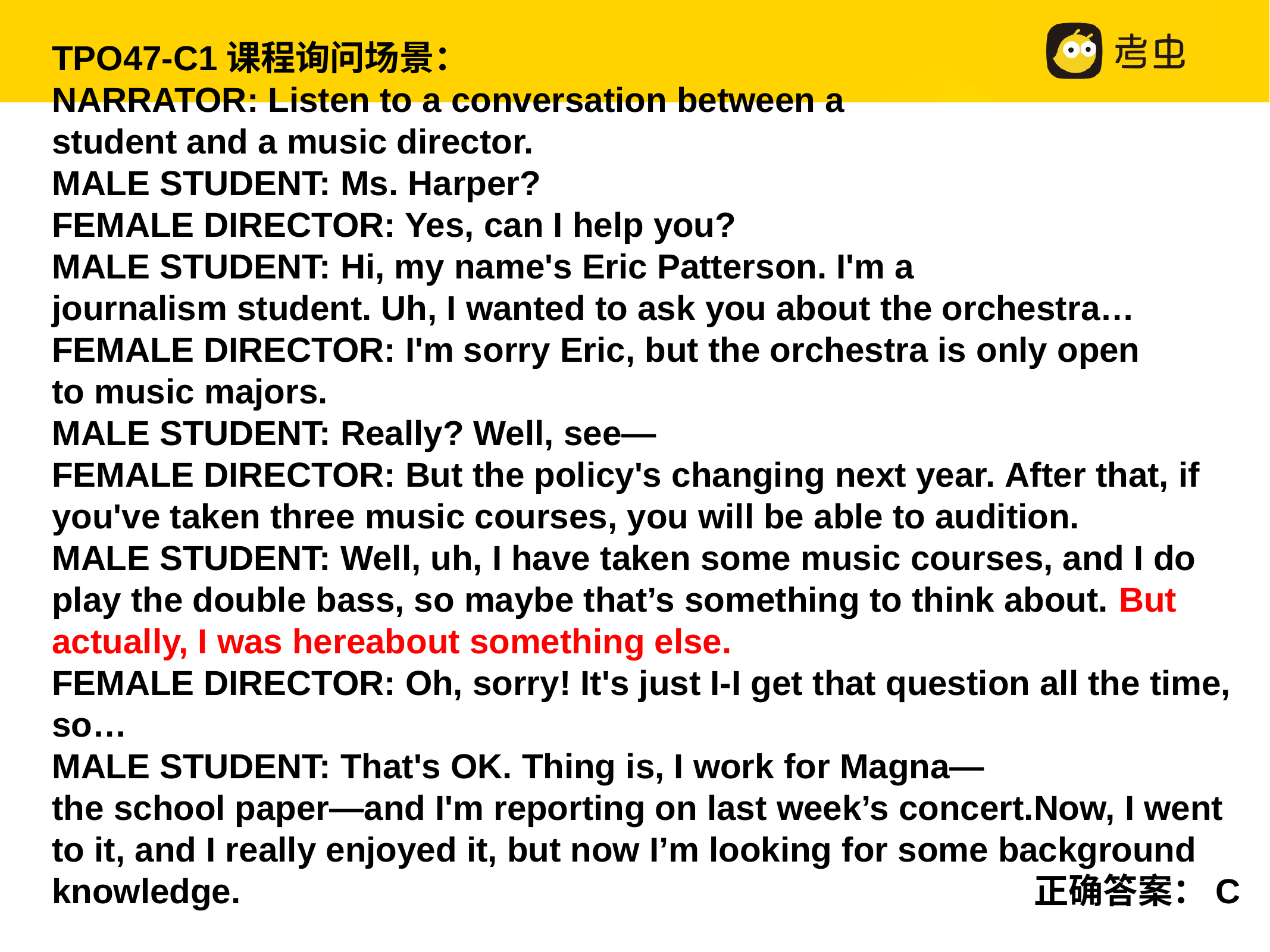

TPO47-C1课程询问场景：
NARRATOR: Listen to a conversation between a student and a music director.
MALE STUDENT: Ms. Harper?
FEMALE DIRECTOR: Yes, can I help you?
MALE STUDENT: Hi, my name's Eric Patterson. I'm a journalism student. Uh, I wanted to ask you about the orchestra…
FEMALE DIRECTOR: I'm sorry Eric, but the orchestra is only open to music majors.
MALE STUDENT: Really? Well, see—
FEMALE DIRECTOR: But the policy's changing next year. After that, if you've taken three music courses, you will be able to audition.
MALE STUDENT: Well, uh, I have taken some music courses, and I do play the double bass, so maybe that’s something to think about. But actually, I was hereabout something else.
FEMALE DIRECTOR: Oh, sorry! It's just I-I get that question all the time, so…
MALE STUDENT: That's OK. Thing is, I work for Magna—the school paper—and I'm reporting on last week’s concert.Now, I went to it, and I really enjoyed it, but now I’m looking for some background knowledge.									正确答案：C